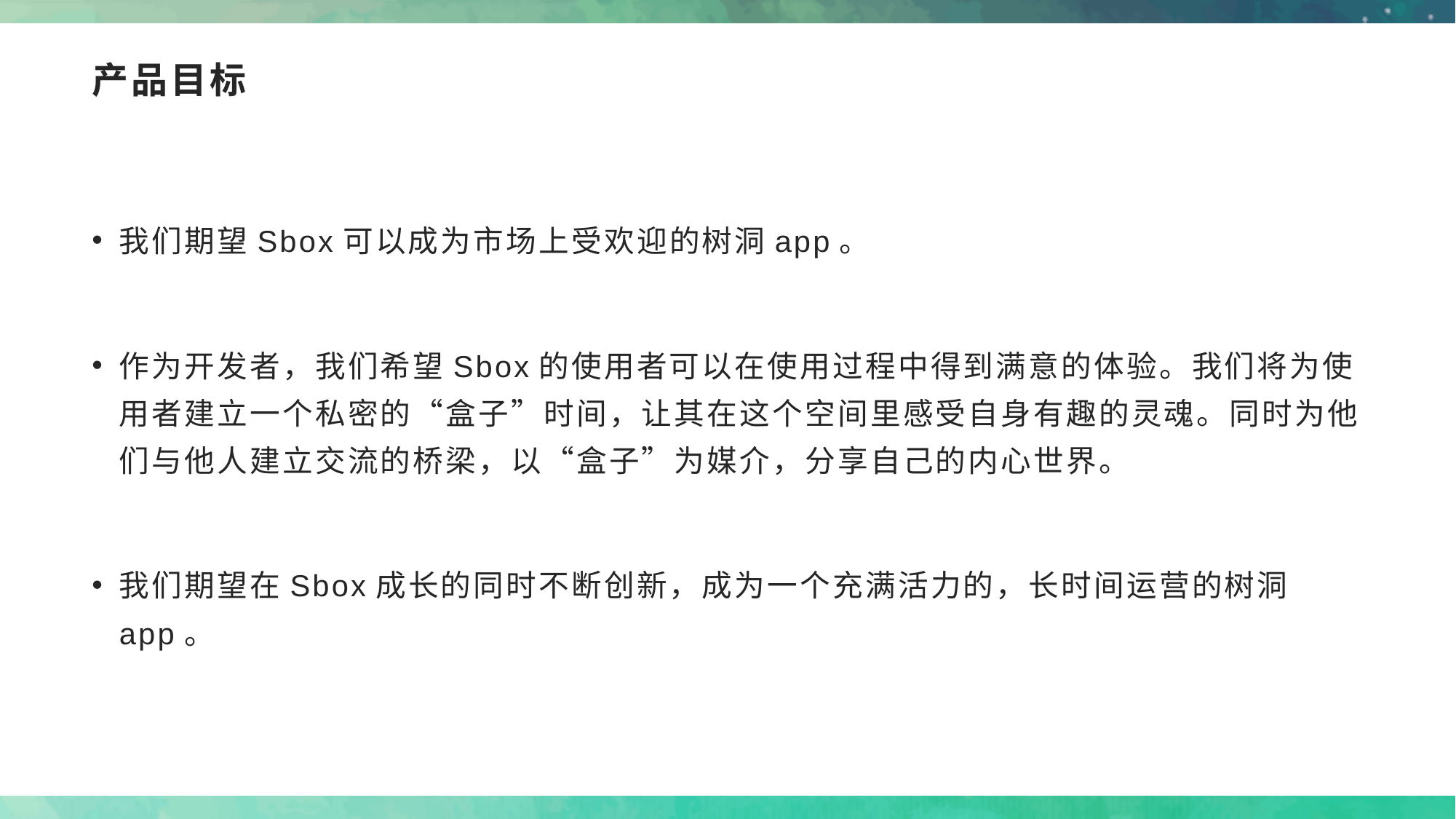

# 产品目标

我们期望Sbox可以成为市场上受欢迎的树洞app。

作为开发者，我们希望Sbox的使用者可以在使用过程中得到满意的体验。我们将为使用者建立一个私密的“盒子”时间，让其在这个空间里感受自身有趣的灵魂。同时为他们与他人建立交流的桥梁，以“盒子”为媒介，分享自己的内心世界。

我们期望在Sbox成长的同时不断创新，成为一个充满活力的，长时间运营的树洞app。